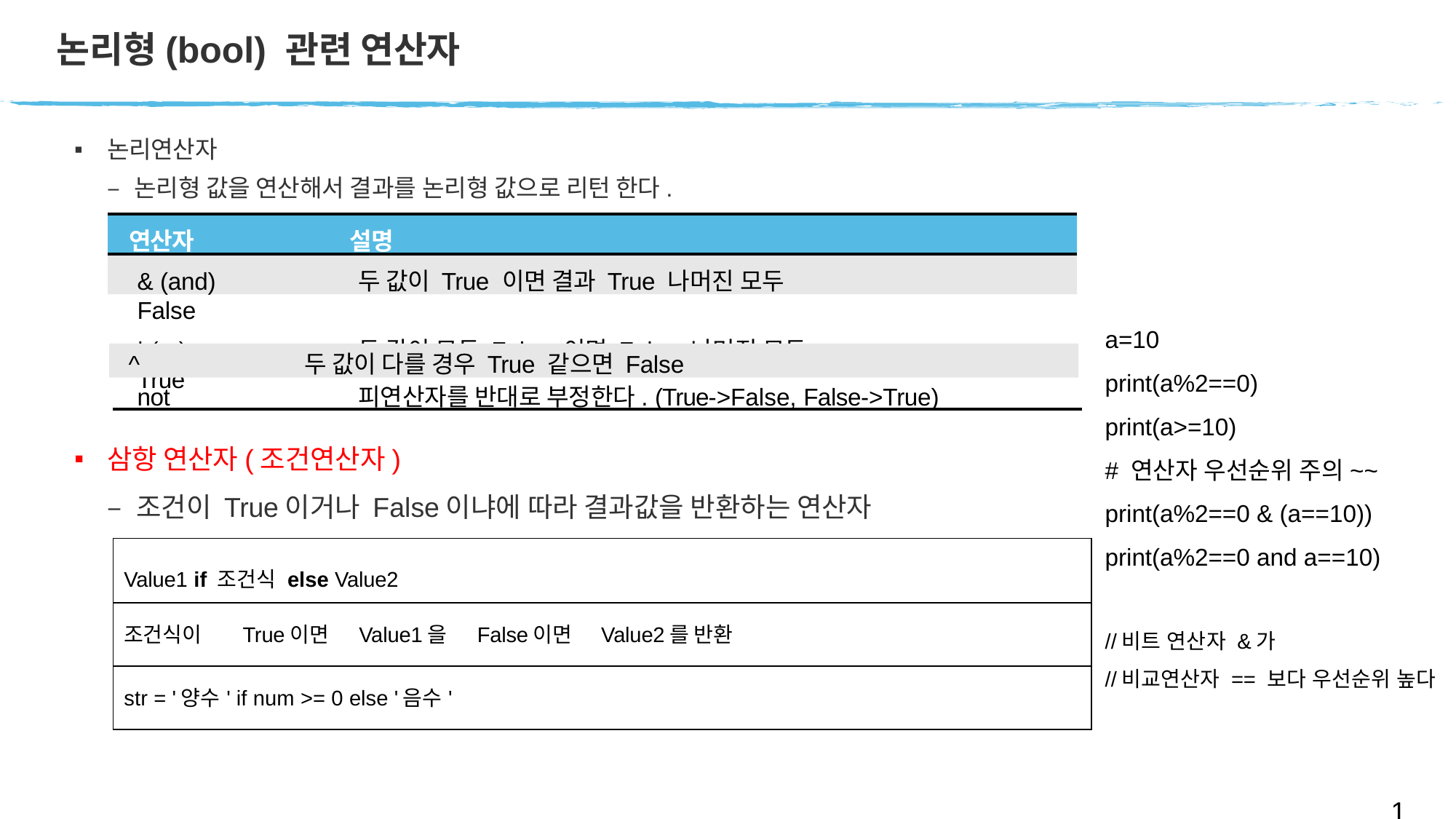

# 논리형(bool) 관련 연산자
논리연산자
– 논리형 값을 연산해서 결과를 논리형 값으로 리턴 한다.
연산자	설명
& (and)	두 값이 True 이면 결과 True 나머진 모두False
| (or)	두 값이 모두 False 이면 False 나머진 모두 True

a=10
print(a%2==0)
print(a>=10)
# 연산자 우선순위 주의~~
print(a%2==0 & (a==10))
print(a%2==0 and a==10)

//비트 연산자 &가
//비교연산자 == 보다 우선순위 높다

^	두 값이 다를 경우 True 같으면 False
not	피연산자를 반대로 부정한다. (True->False, False->True)

삼항 연산자(조건연산자)
– 조건이 True이거나 False이냐에 따라 결과값을 반환하는 연산자

| Value1 if 조건식 else Value2 |  |  |  |  |
| --- | --- | --- | --- | --- |
| 조건식이 | True이면 | Value1을 | False이면 | Value2를 반환 |
| str = '양수' if num >= 0 else '음수' |  |  |  |  |

15